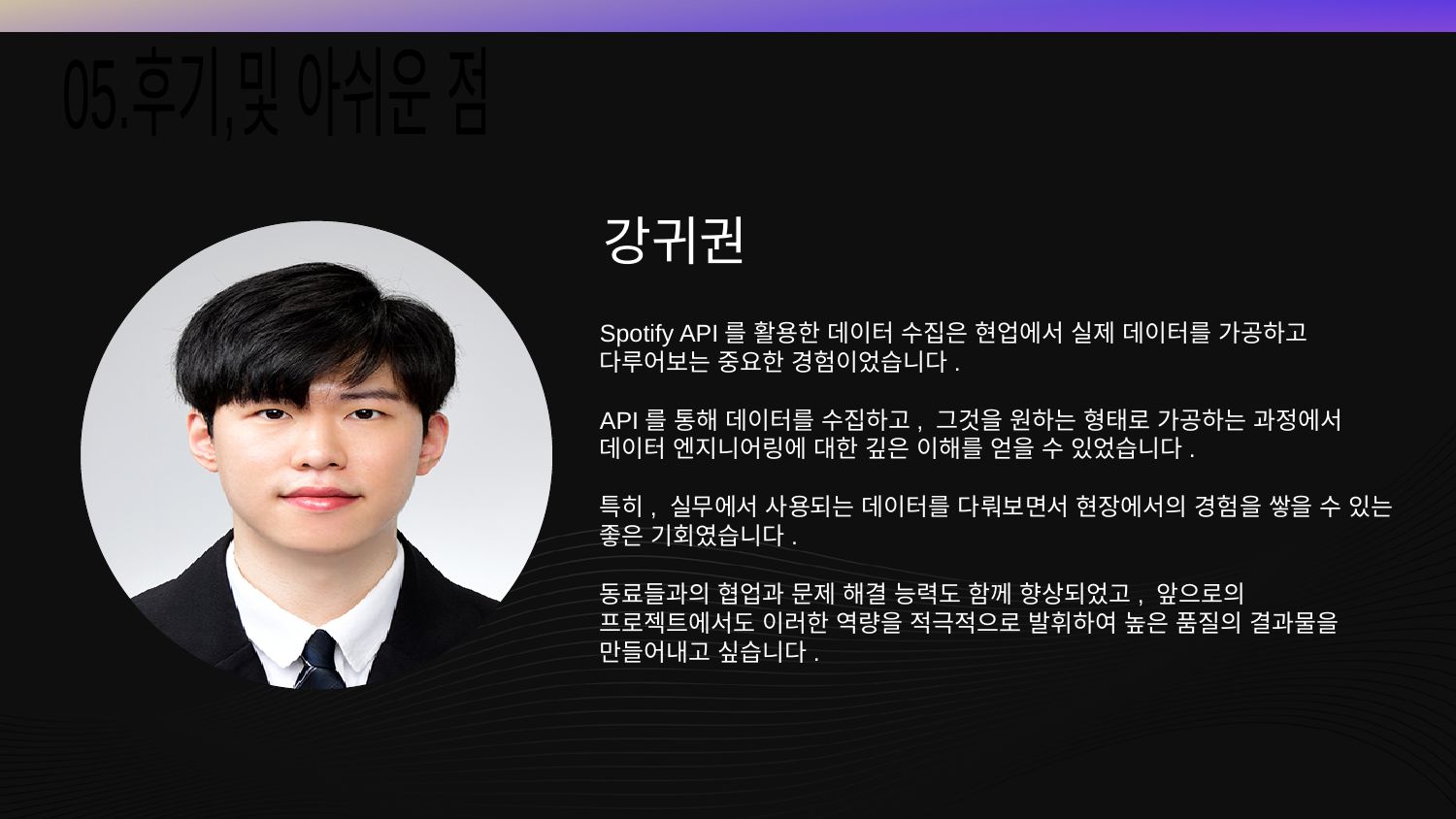

05.후기,및 아쉬운 점
강귀권

Spotify API를 활용한 데이터 수집은 현업에서 실제 데이터를 가공하고 다루어보는 중요한 경험이었습니다.

API를 통해 데이터를 수집하고, 그것을 원하는 형태로 가공하는 과정에서 데이터 엔지니어링에 대한 깊은 이해를 얻을 수 있었습니다.

특히, 실무에서 사용되는 데이터를 다뤄보면서 현장에서의 경험을 쌓을 수 있는 좋은 기회였습니다.

동료들과의 협업과 문제 해결 능력도 함께 향상되었고, 앞으로의 프로젝트에서도 이러한 역량을 적극적으로 발휘하여 높은 품질의 결과물을 만들어내고 싶습니다.